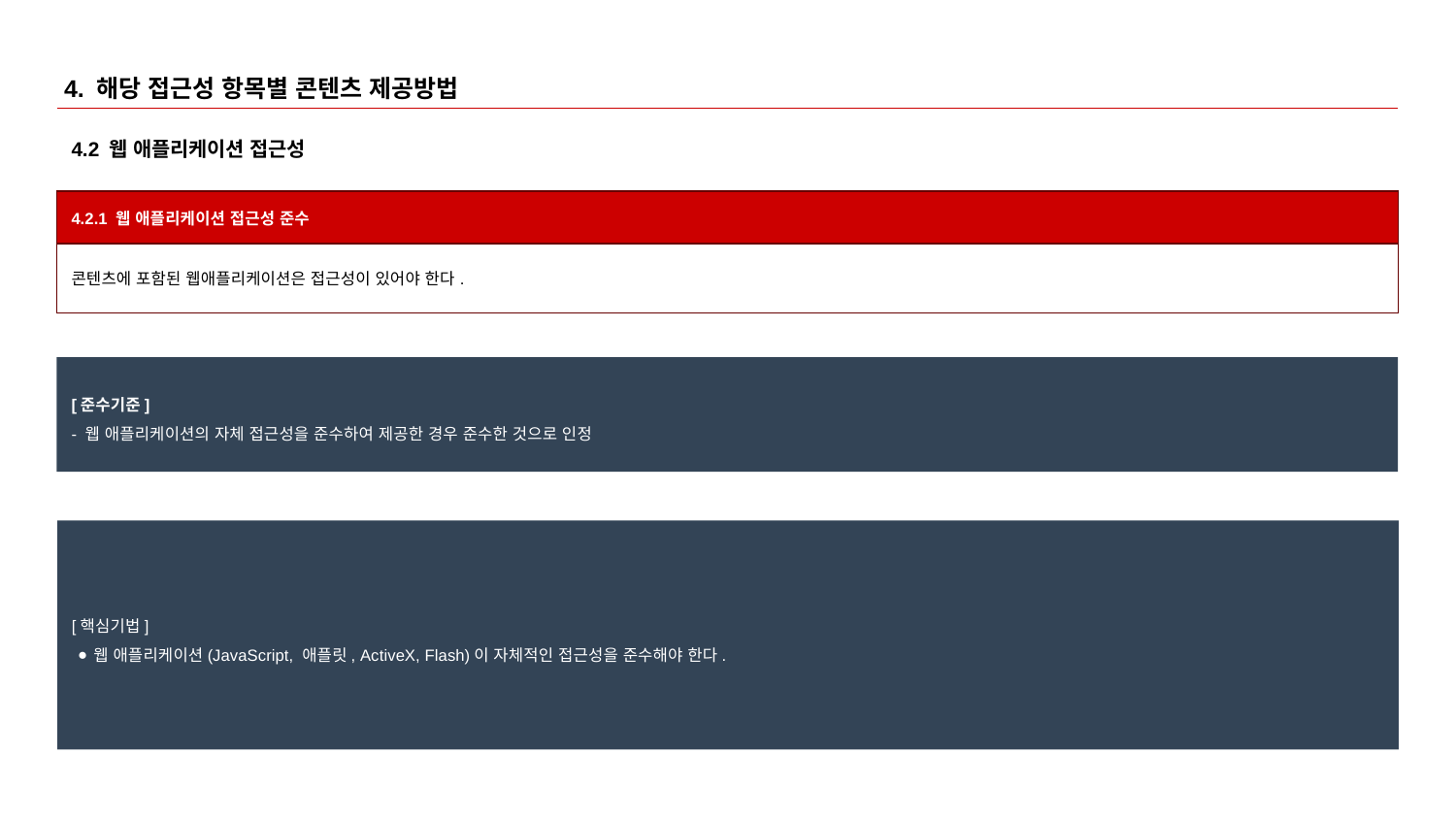

# 4. 해당 접근성 항목별 콘텐츠 제공방법
4.2 웹 애플리케이션 접근성
| 4.2.1 웹 애플리케이션 접근성 준수 |
| --- |
| 콘텐츠에 포함된 웹애플리케이션은 접근성이 있어야 한다. |
[준수기준]
- 웹 애플리케이션의 자체 접근성을 준수하여 제공한 경우 준수한 것으로 인정
[핵심기법]
웹 애플리케이션(JavaScript, 애플릿, ActiveX, Flash)이 자체적인 접근성을 준수해야 한다.